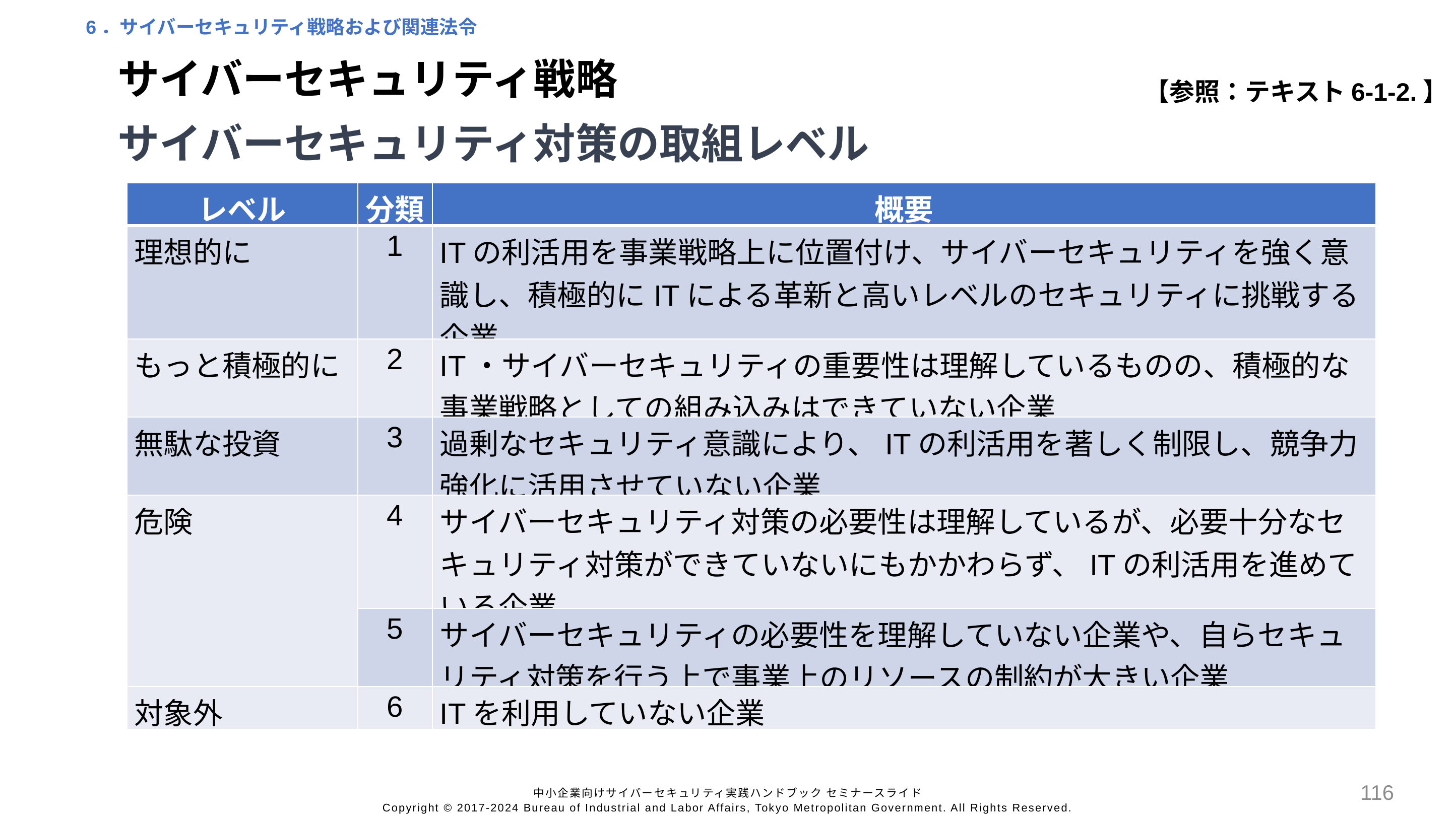

6．サイバーセキュリティ戦略および関連法令
サイバーセキュリティ戦略
【参照：テキスト6-1-2.】
サイバーセキュリティ対策の取組レベル
| レベル | 分類 | 概要 |
| --- | --- | --- |
| 理想的に | 1 | ITの利活用を事業戦略上に位置付け、サイバーセキュリティを強く意識し、積極的にITによる革新と高いレベルのセキュリティに挑戦する企業 |
| もっと積極的に | 2 | IT・サイバーセキュリティの重要性は理解しているものの、積極的な事業戦略としての組み込みはできていない企業 |
| 無駄な投資 | 3 | 過剰なセキュリティ意識により、ITの利活用を著しく制限し、競争力強化に活用させていない企業 |
| 危険 | 4 | サイバーセキュリティ対策の必要性は理解しているが、必要十分なセキュリティ対策ができていないにもかかわらず、ITの利活用を進めている企業 |
|  | 5 | サイバーセキュリティの必要性を理解していない企業や、自らセキュリティ対策を行う上で事業上のリソースの制約が大きい企業 |
| 対象外 | 6 | ITを利用していない企業 |
116